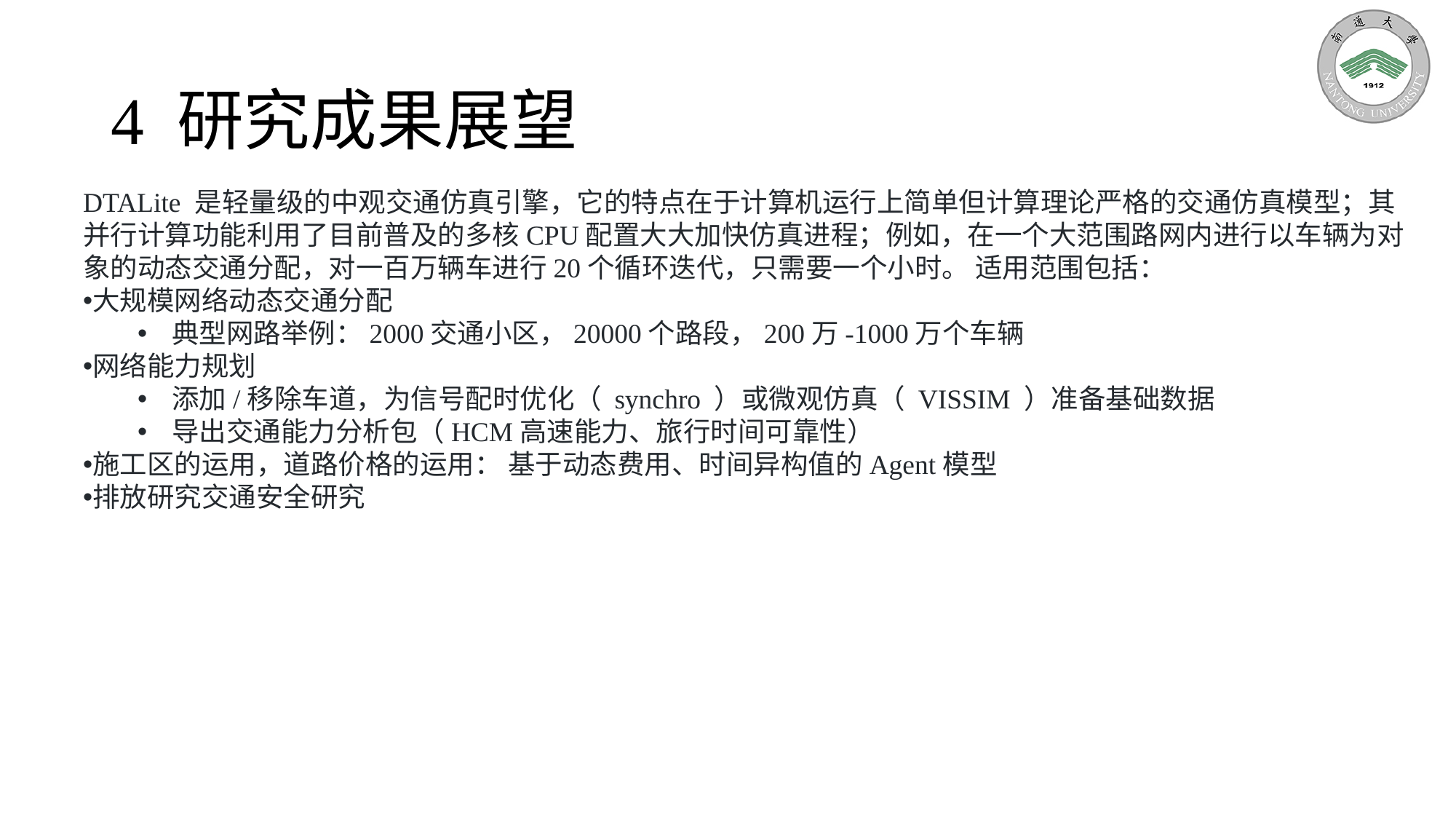

# 4 研究成果展望
DTALite 是轻量级的中观交通仿真引擎，它的特点在于计算机运行上简单但计算理论严格的交通仿真模型；其并行计算功能利用了目前普及的多核CPU配置大大加快仿真进程；例如，在一个大范围路网内进行以车辆为对象的动态交通分配，对一百万辆车进行20个循环迭代，只需要一个小时。 适用范围包括：
大规模网络动态交通分配
典型网路举例：2000交通小区，20000个路段，200万-1000万个车辆
网络能力规划
添加/移除车道，为信号配时优化（ synchro ）或微观仿真（ VISSIM ）准备基础数据
导出交通能力分析包（HCM高速能力、旅行时间可靠性）
施工区的运用，道路价格的运用： 基于动态费用、时间异构值的Agent模型
排放研究交通安全研究